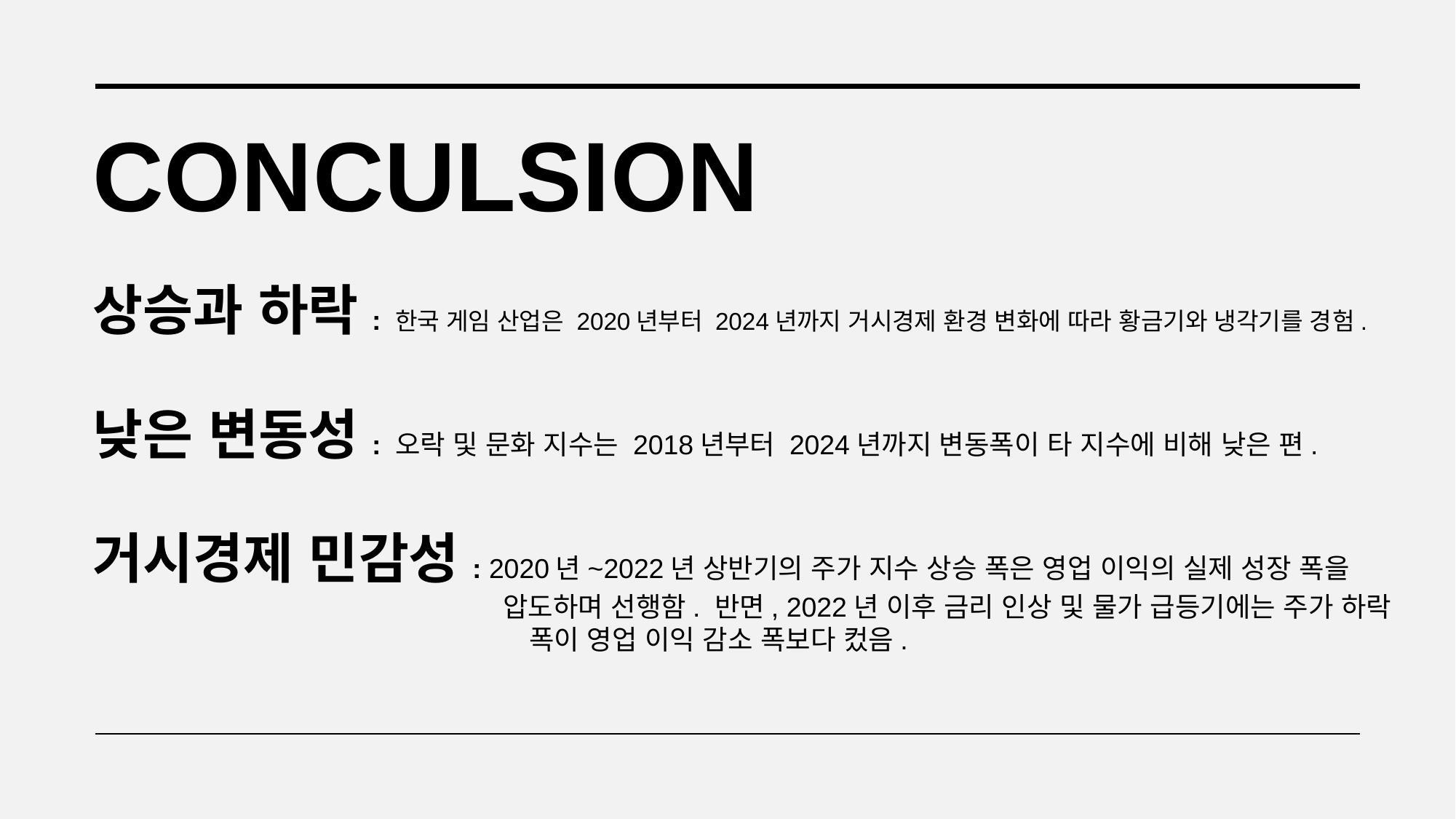

ConCulsion
상승과 하락: 한국 게임 산업은 2020년부터 2024년까지 거시경제 환경 변화에 따라 황금기와 냉각기를 경험.
낮은 변동성: 오락 및 문화 지수는 2018년부터 2024년까지 변동폭이 타 지수에 비해 낮은 편.
거시경제 민감성: 2020년~2022년 상반기의 주가 지수 상승 폭은 영업 이익의 실제 성장 폭을
			          압도하며 선행함. 반면, 2022년 이후 금리 인상 및 물가 급등기에는 주가 하락
			 	폭이 영업 이익 감소 폭보다 컸음.